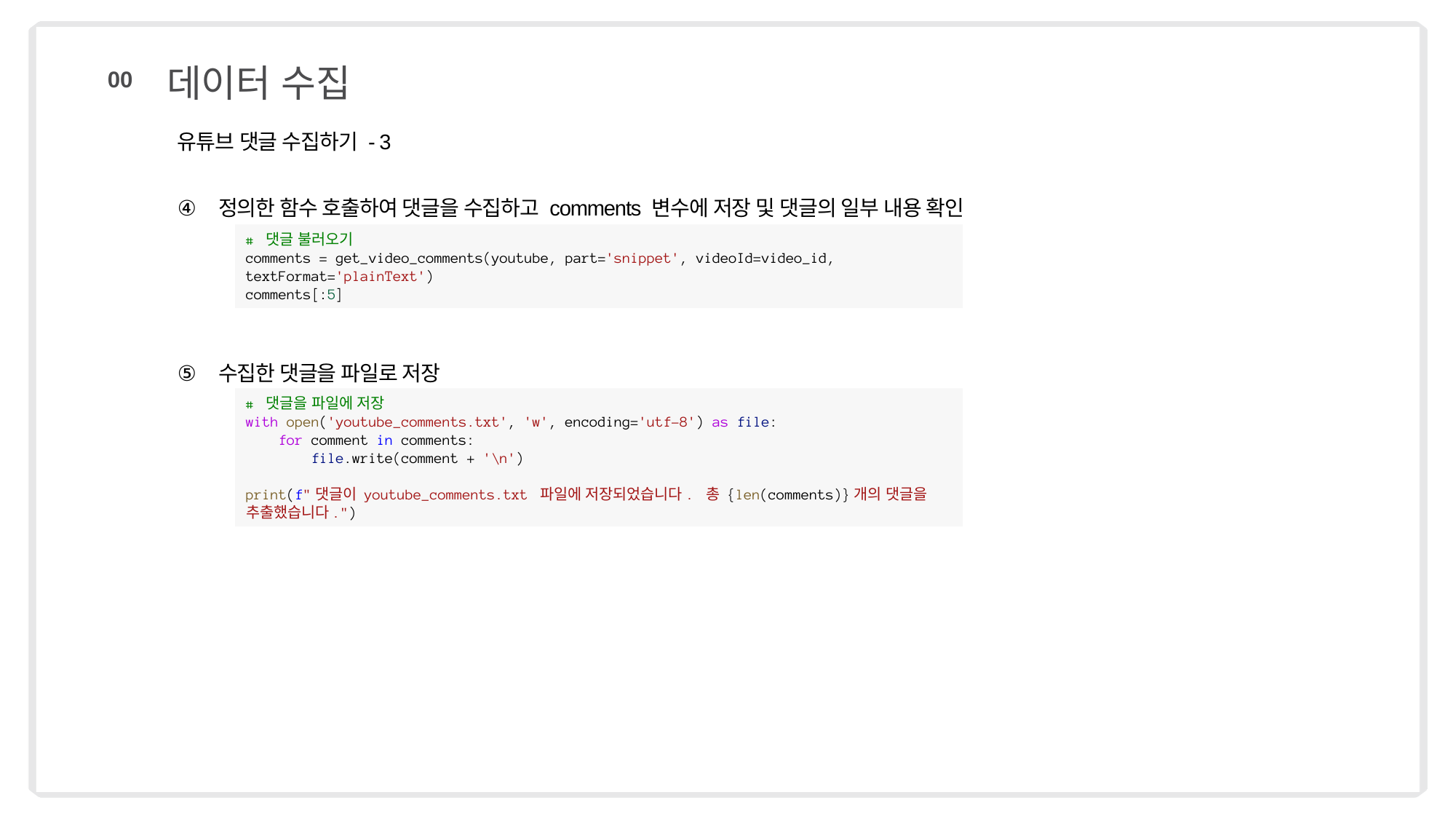

데이터 수집
00
유튜브 댓글 수집하기 - 3

정의한 함수 호출하여 댓글을 수집하고 comments 변수에 저장 및 댓글의 일부 내용 확인

수집한 댓글을 파일로 저장
# 댓글 불러오기
comments = get_video_comments(youtube, part='snippet', videoId=video_id, textFormat='plainText')
comments[:5]
# 댓글을 파일에 저장
with open('youtube_comments.txt', 'w', encoding='utf-8') as file:
    for comment in comments:
        file.write(comment + '\n')

print(f"댓글이 youtube_comments.txt 파일에 저장되었습니다. 총 {len(comments)}개의 댓글을 추출했습니다.")